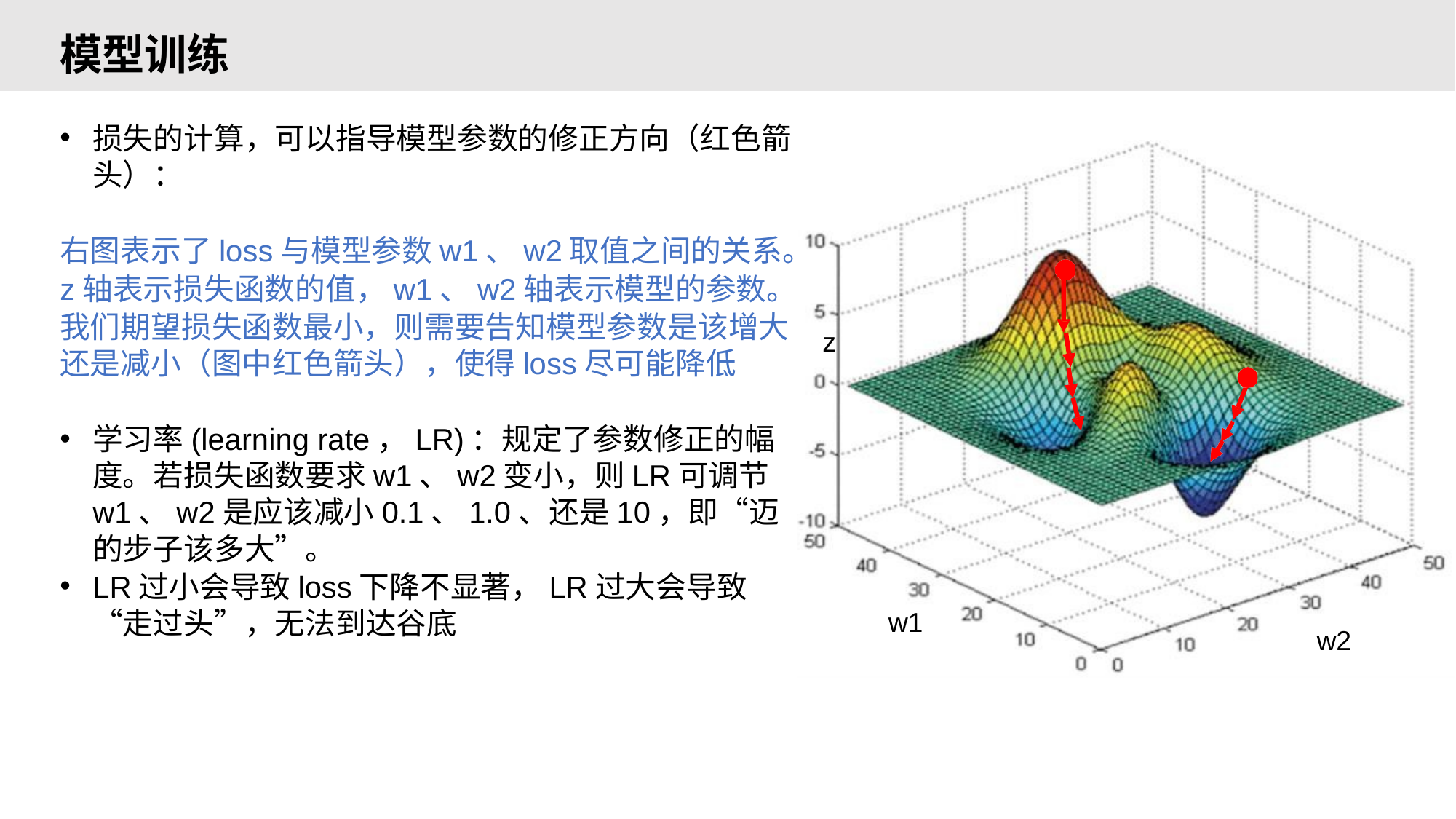

# 模型训练
损失的计算，可以指导模型参数的修正方向（红色箭头）：

右图表示了loss与模型参数w1、w2取值之间的关系。
z轴表示损失函数的值，w1、w2轴表示模型的参数。
我们期望损失函数最小，则需要告知模型参数是该增大还是减小（图中红色箭头），使得loss尽可能降低

学习率(learning rate，LR)：规定了参数修正的幅度。若损失函数要求w1、w2变小，则LR可调节w1、w2是应该减小0.1、1.0、还是10，即“迈的步子该多大”。
LR过小会导致loss下降不显著，LR过大会导致“走过头”，无法到达谷底

z

8

w1
w2